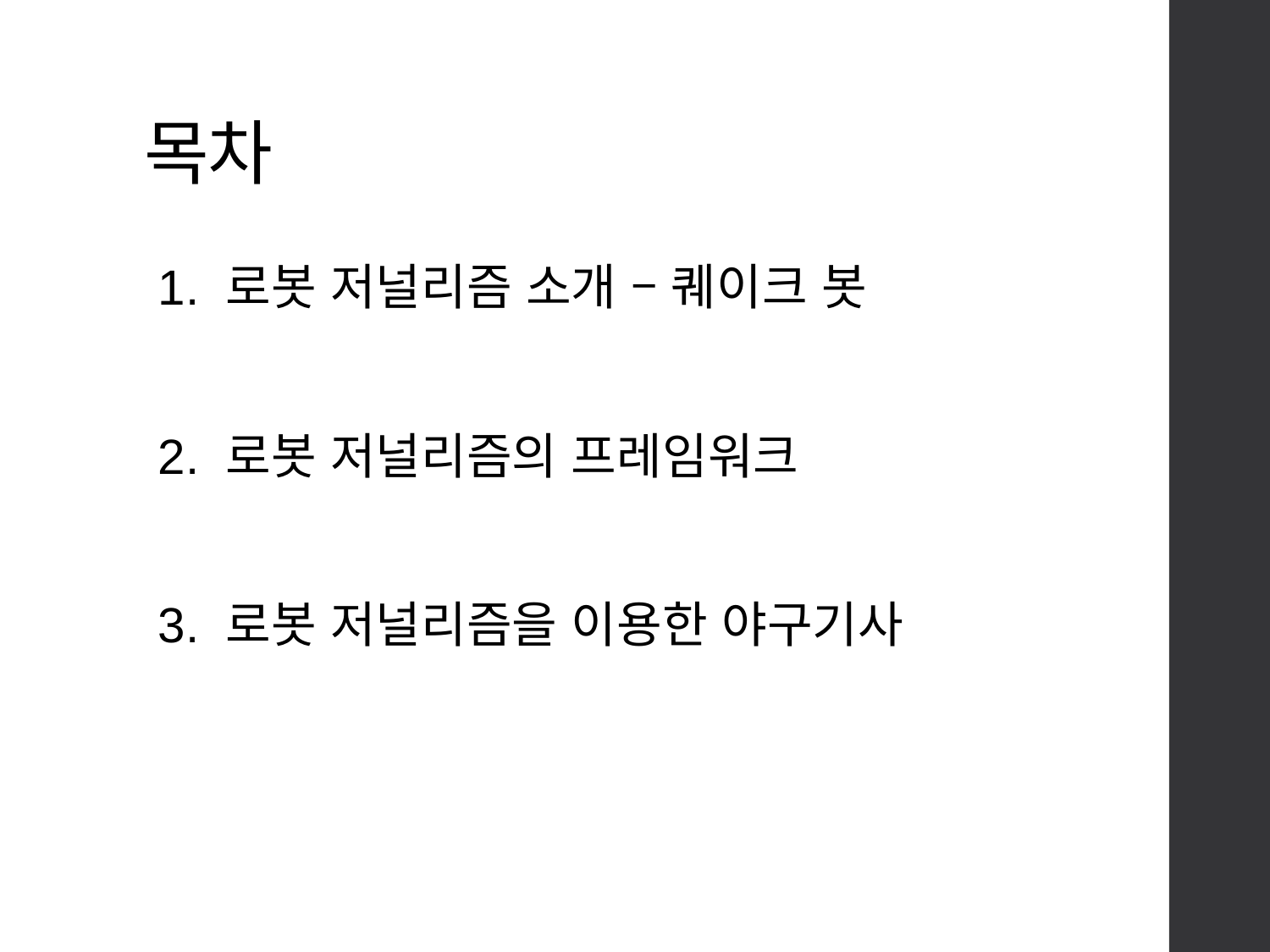

# 목차
 1. 로봇 저널리즘 소개 – 퀘이크 봇

 2. 로봇 저널리즘의 프레임워크

 3. 로봇 저널리즘을 이용한 야구기사